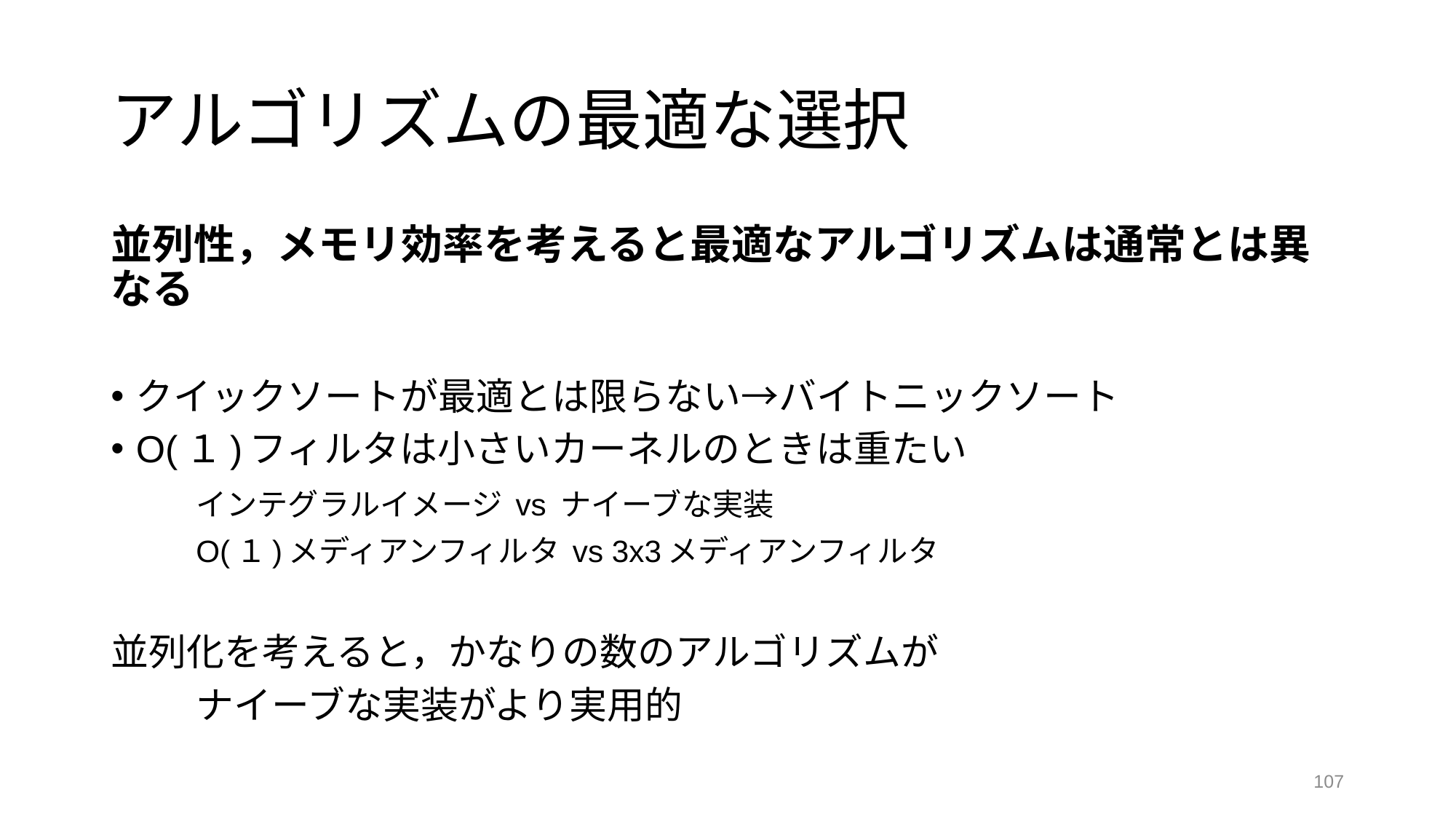

# アルゴリズムの最適な選択
並列性，メモリ効率を考えると最適なアルゴリズムは通常とは異なる

クイックソートが最適とは限らない→バイトニックソート
O(１)フィルタは小さいカーネルのときは重たい
		インテグラルイメージ vs ナイーブな実装
		O(１)メディアンフィルタ vs 3x3メディアンフィルタ

並列化を考えると，かなりの数のアルゴリズムが
					ナイーブな実装がより実用的

107